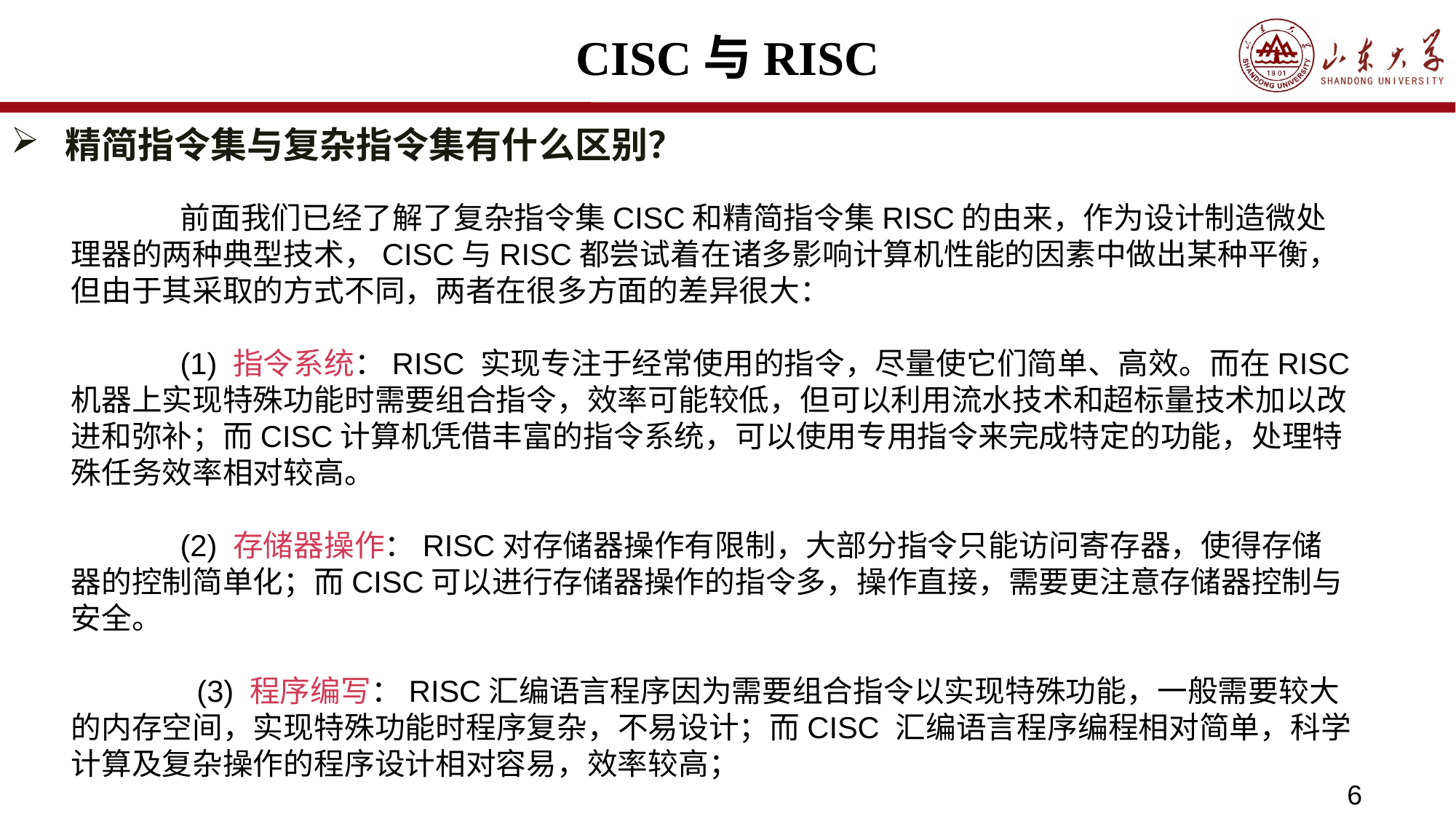

# CISC与RISC
精简指令集与复杂指令集有什么区别？
	前面我们已经了解了复杂指令集CISC和精简指令集RISC的由来，作为设计制造微处理器的两种典型技术，CISC与RISC都尝试着在诸多影响计算机性能的因素中做出某种平衡，但由于其采取的方式不同，两者在很多方面的差异很大：

	(1) 指令系统：RISC 实现专注于经常使用的指令，尽量使它们简单、高效。而在RISC 机器上实现特殊功能时需要组合指令，效率可能较低，但可以利用流水技术和超标量技术加以改进和弥补；而CISC计算机凭借丰富的指令系统，可以使用专用指令来完成特定的功能，处理特殊任务效率相对较高。

	(2) 存储器操作：RISC对存储器操作有限制，大部分指令只能访问寄存器，使得存储器的控制简单化；而CISC可以进行存储器操作的指令多，操作直接，需要更注意存储器控制与安全。

	  (3) 程序编写：RISC汇编语言程序因为需要组合指令以实现特殊功能，一般需要较大的内存空间，实现特殊功能时程序复杂，不易设计；而CISC 汇编语言程序编程相对简单，科学计算及复杂操作的程序设计相对容易，效率较高；
6